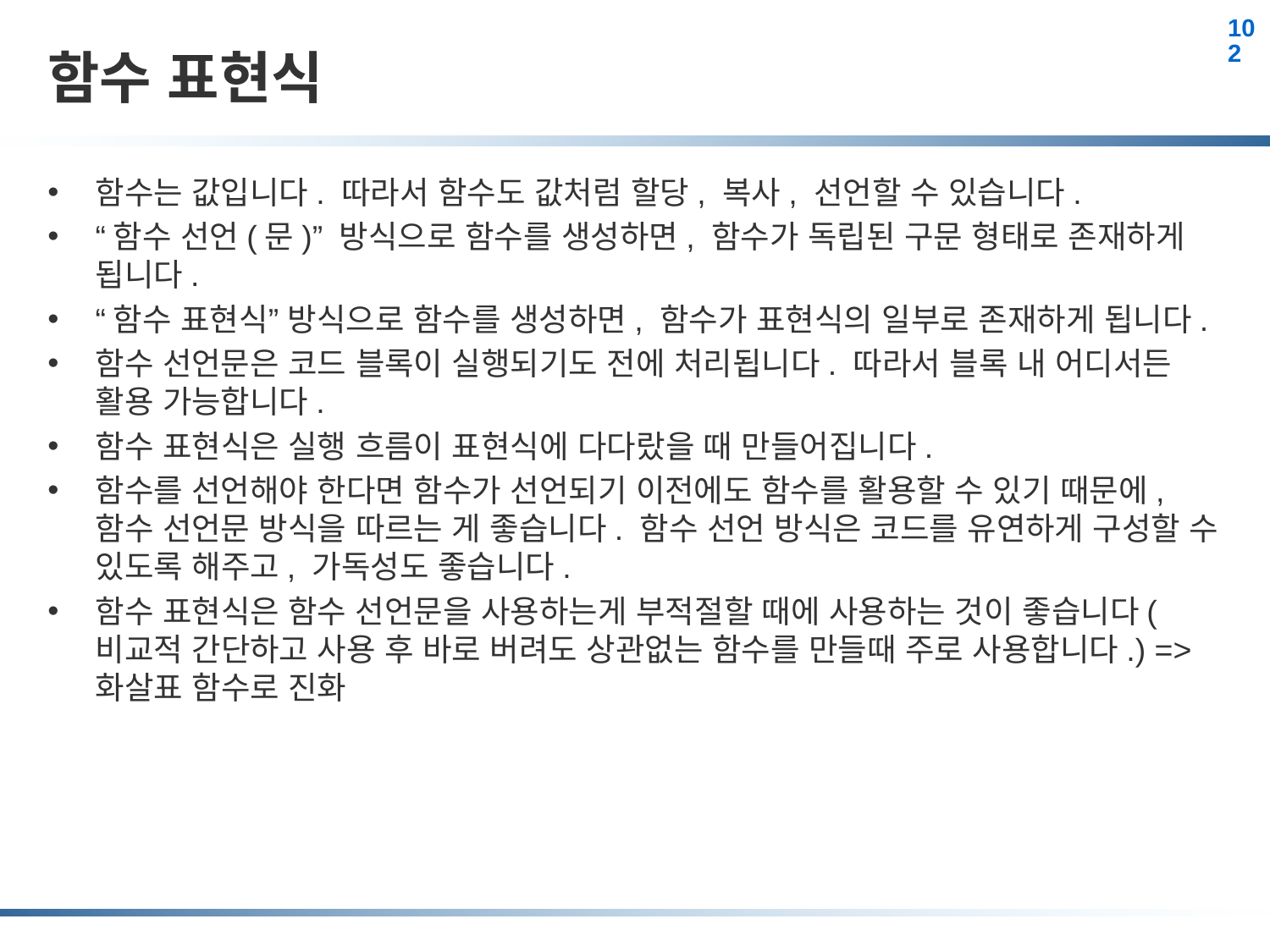

# 함수 표현식
함수는 값입니다. 따라서 함수도 값처럼 할당, 복사, 선언할 수 있습니다.
“함수 선언(문)” 방식으로 함수를 생성하면, 함수가 독립된 구문 형태로 존재하게 됩니다.
“함수 표현식” 방식으로 함수를 생성하면, 함수가 표현식의 일부로 존재하게 됩니다.
함수 선언문은 코드 블록이 실행되기도 전에 처리됩니다. 따라서 블록 내 어디서든 활용 가능합니다.
함수 표현식은 실행 흐름이 표현식에 다다랐을 때 만들어집니다.
함수를 선언해야 한다면 함수가 선언되기 이전에도 함수를 활용할 수 있기 때문에, 함수 선언문 방식을 따르는 게 좋습니다. 함수 선언 방식은 코드를 유연하게 구성할 수 있도록 해주고, 가독성도 좋습니다.
함수 표현식은 함수 선언문을 사용하는게 부적절할 때에 사용하는 것이 좋습니다(비교적 간단하고 사용 후 바로 버려도 상관없는 함수를 만들때 주로 사용합니다.) => 화살표 함수로 진화

102